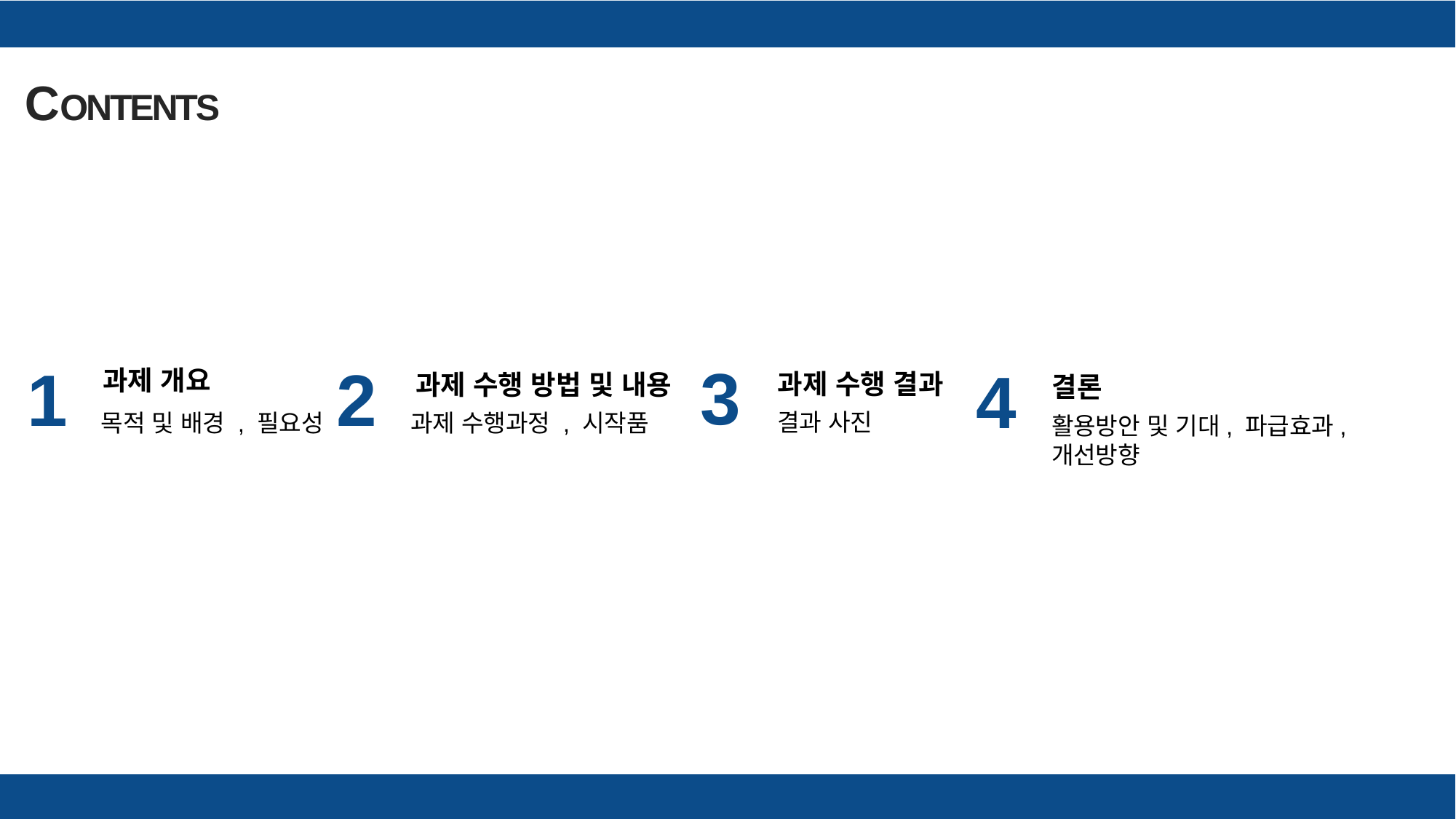

CONTENTS
3
과제 수행 결과
결과 사진
2
과제 수행 방법 및 내용
과제 수행과정 , 시작품
1

목적 및 배경 , 필요성
4
결론
활용방안 및 기대, 파급효과, 개선방향
과제 개요